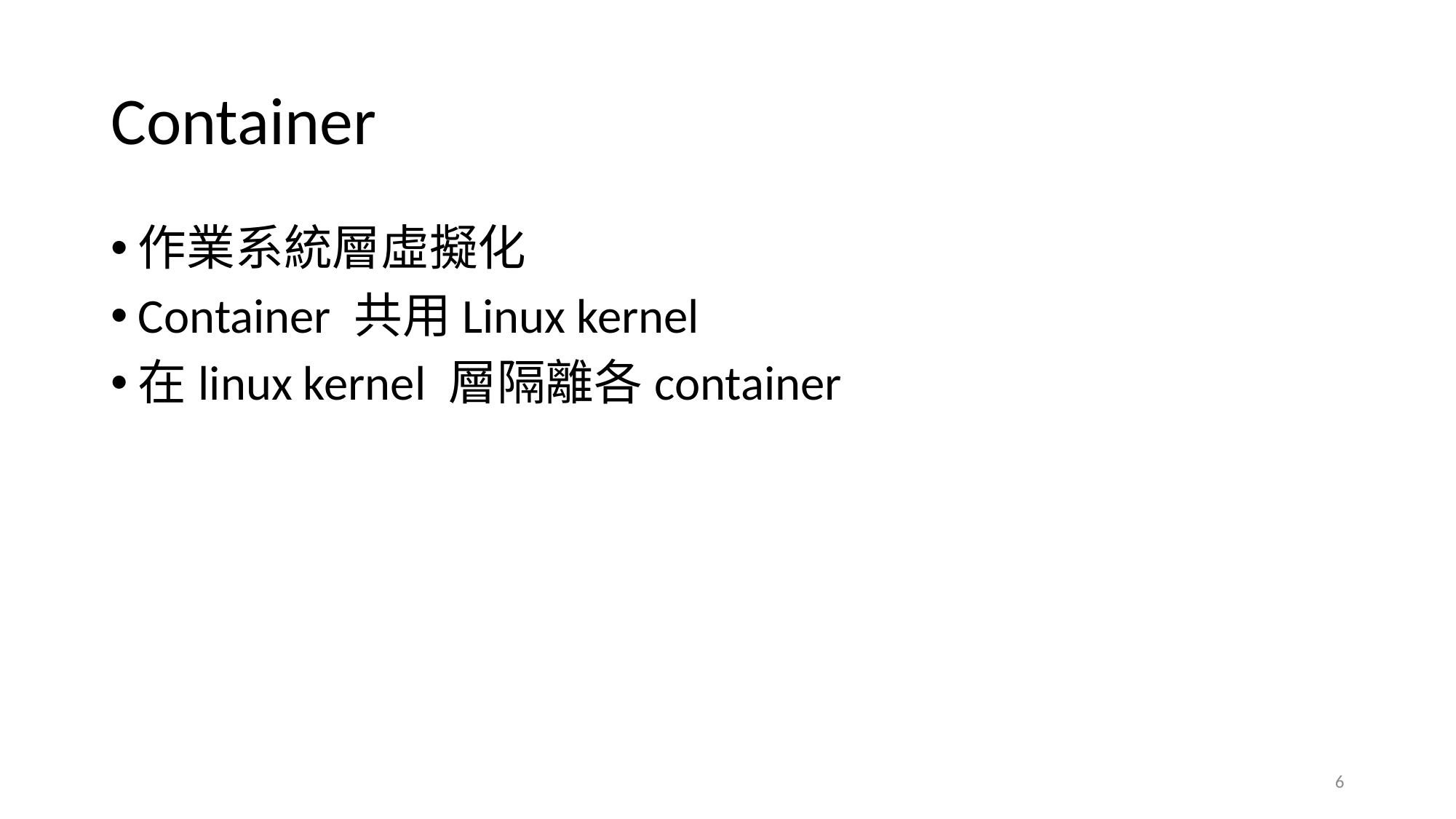

# Container
作業系統層虛擬化
Container 共用Linux kernel
在linux kernel 層隔離各container
6